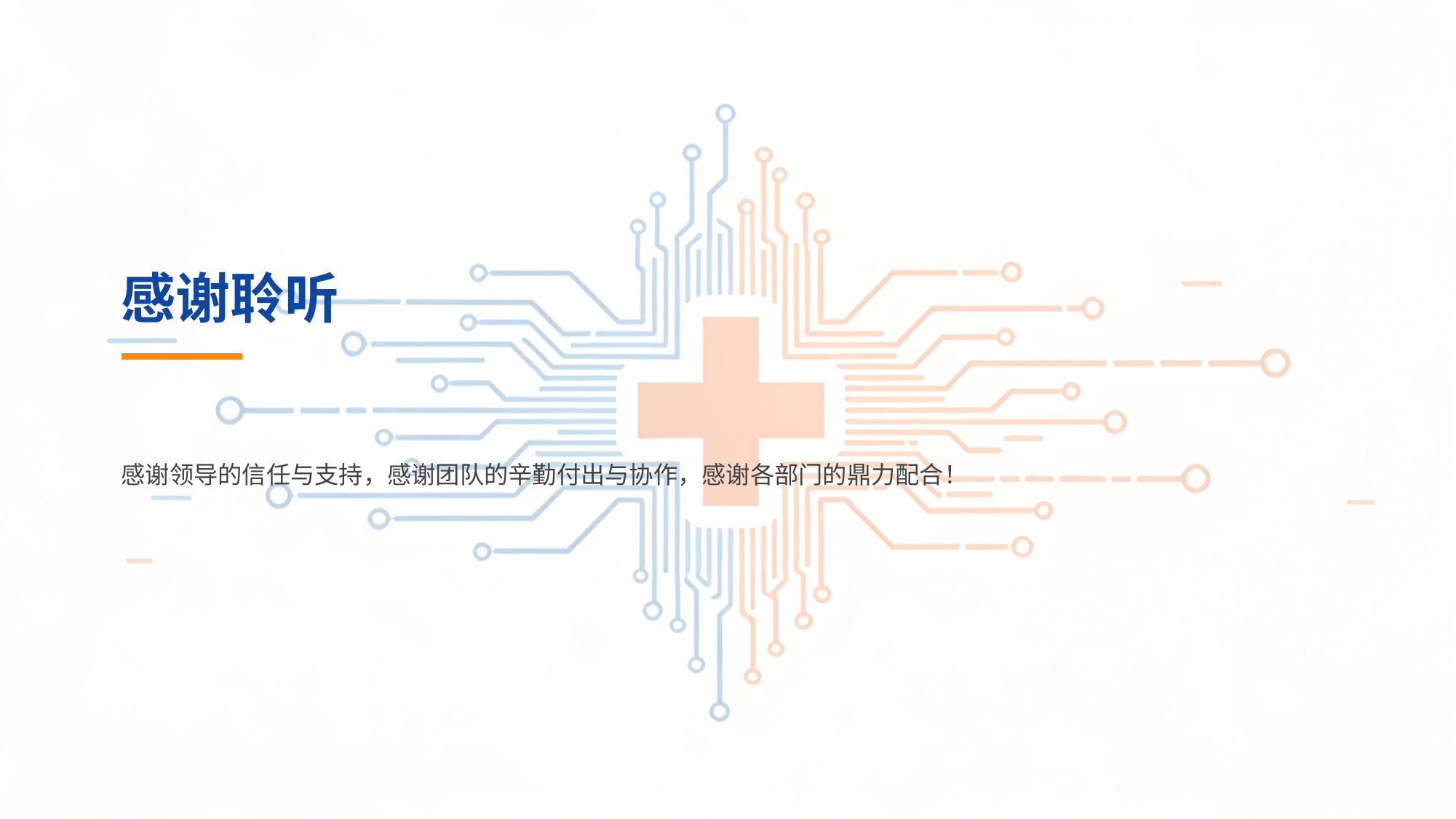

感谢聆听
感谢领导的信任与支持，感谢团队的辛勤付出与协作，感谢各部门的鼎力配合！